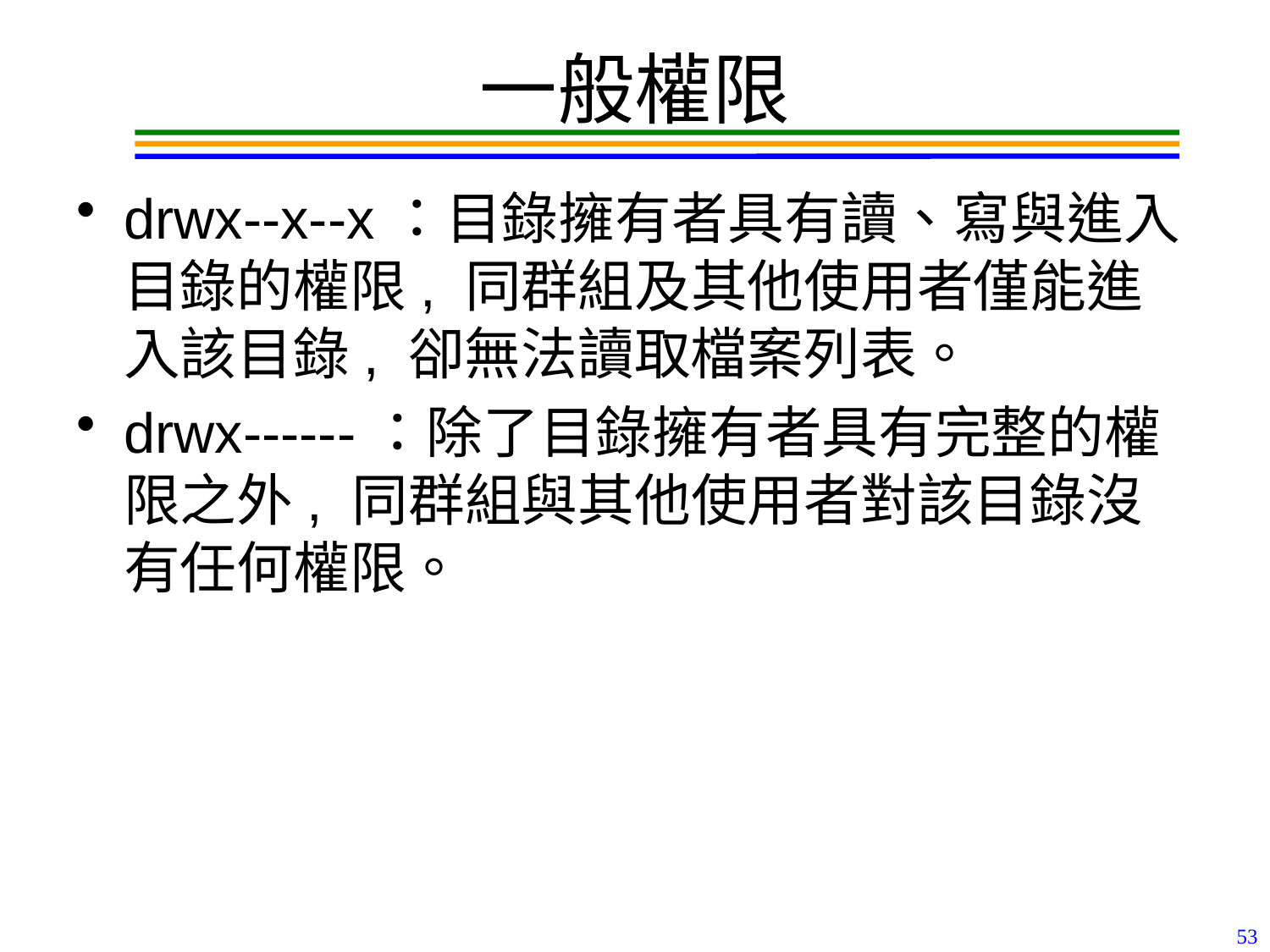

# 一般權限
drwx--x--x：目錄擁有者具有讀、寫與進入目錄的權限, 同群組及其他使用者僅能進入該目錄, 卻無法讀取檔案列表。
drwx------：除了目錄擁有者具有完整的權限之外, 同群組與其他使用者對該目錄沒有任何權限。

53